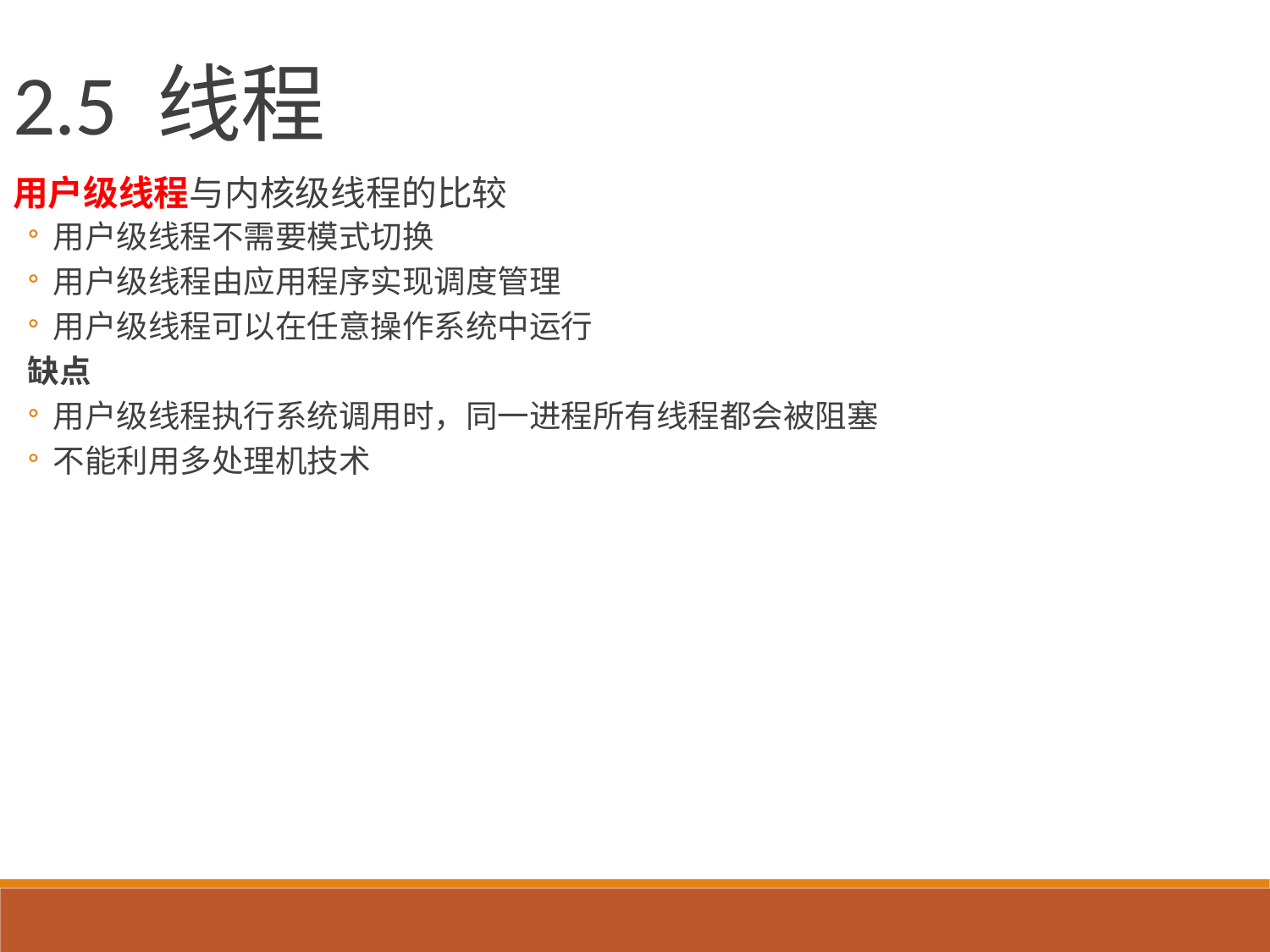

2.5 线程
用户级线程与内核级线程的比较
用户级线程不需要模式切换
用户级线程由应用程序实现调度管理
用户级线程可以在任意操作系统中运行
缺点
用户级线程执行系统调用时，同一进程所有线程都会被阻塞
不能利用多处理机技术